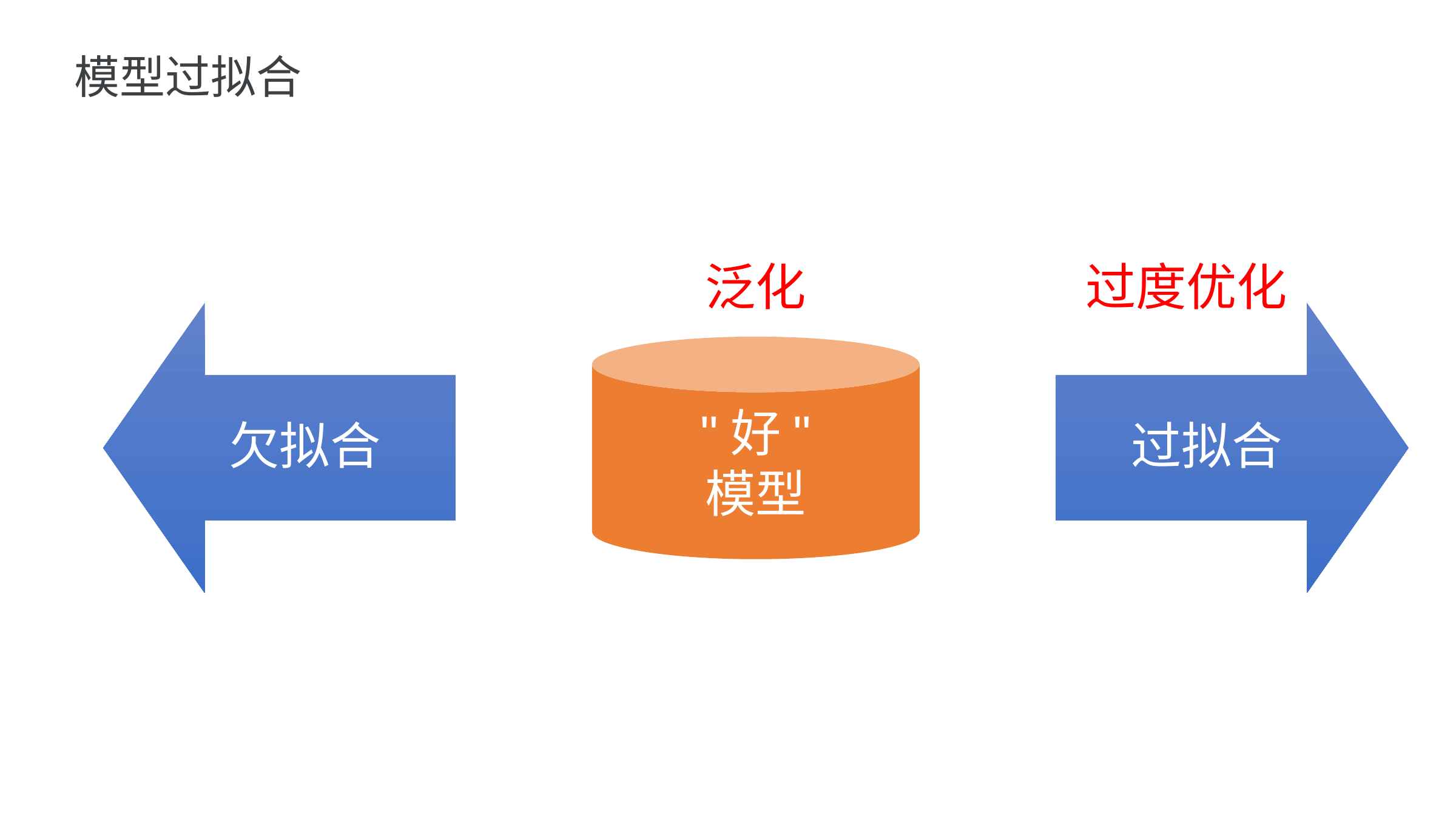

模型过拟合
欠拟合
过拟合
泛化
过度优化
"好"
模型